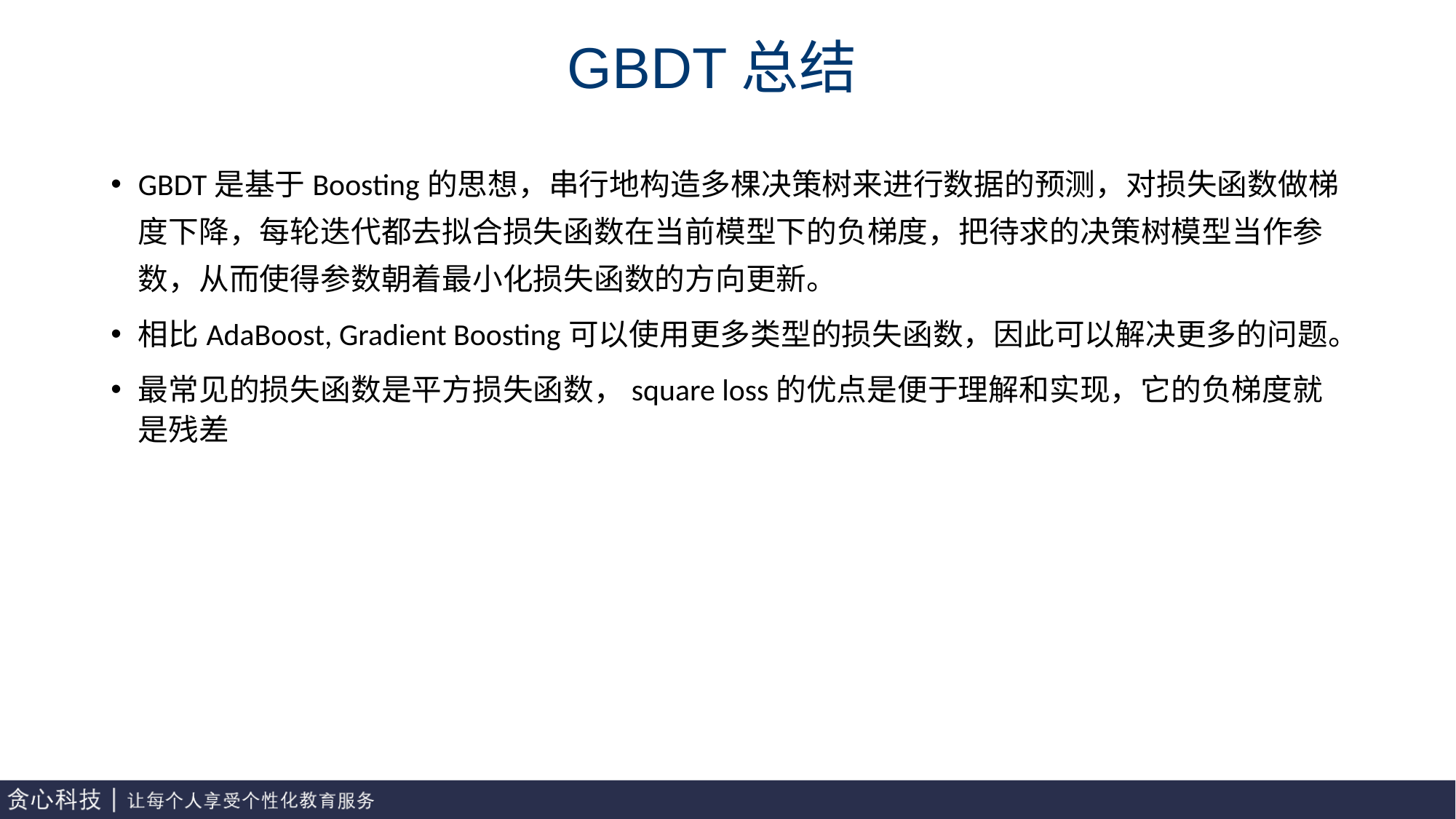

# GBDT总结
GBDT是基于Boosting的思想，串行地构造多棵决策树来进行数据的预测，对损失函数做梯度下降，每轮迭代都去拟合损失函数在当前模型下的负梯度，把待求的决策树模型当作参数，从而使得参数朝着最小化损失函数的方向更新。
相比AdaBoost, Gradient Boosting可以使用更多类型的损失函数，因此可以解决更多的问题。
最常见的损失函数是平方损失函数，square loss的优点是便于理解和实现，它的负梯度就是残差